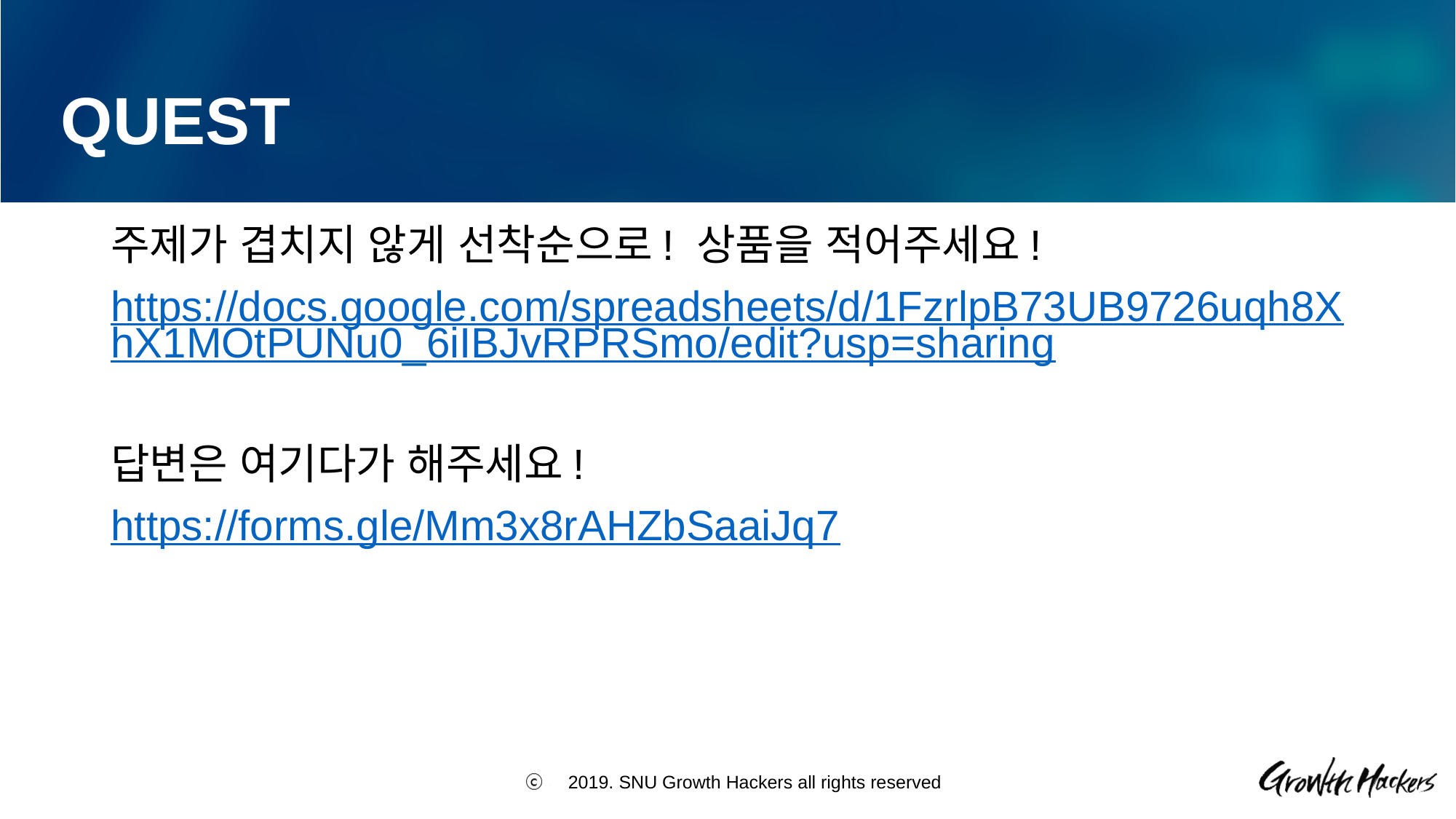

# QUEST
주제가 겹치지 않게 선착순으로! 상품을 적어주세요!
https://docs.google.com/spreadsheets/d/1FzrlpB73UB9726uqh8XhX1MOtPUNu0_6iIBJvRPRSmo/edit?usp=sharing

답변은 여기다가 해주세요!
https://forms.gle/Mm3x8rAHZbSaaiJq7